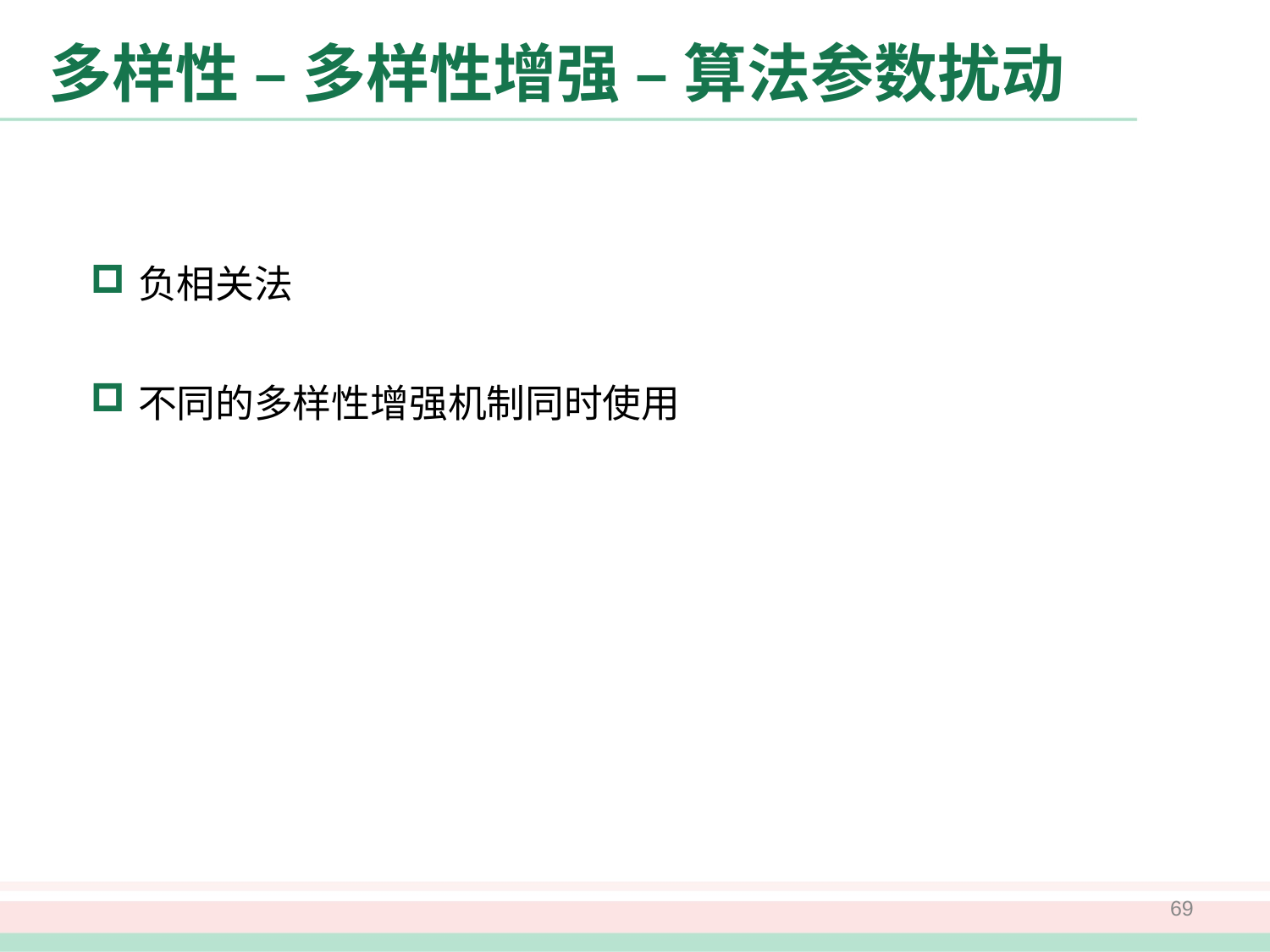

# 多样性 – 多样性增强 – 算法参数扰动
负相关法

不同的多样性增强机制同时使用

69